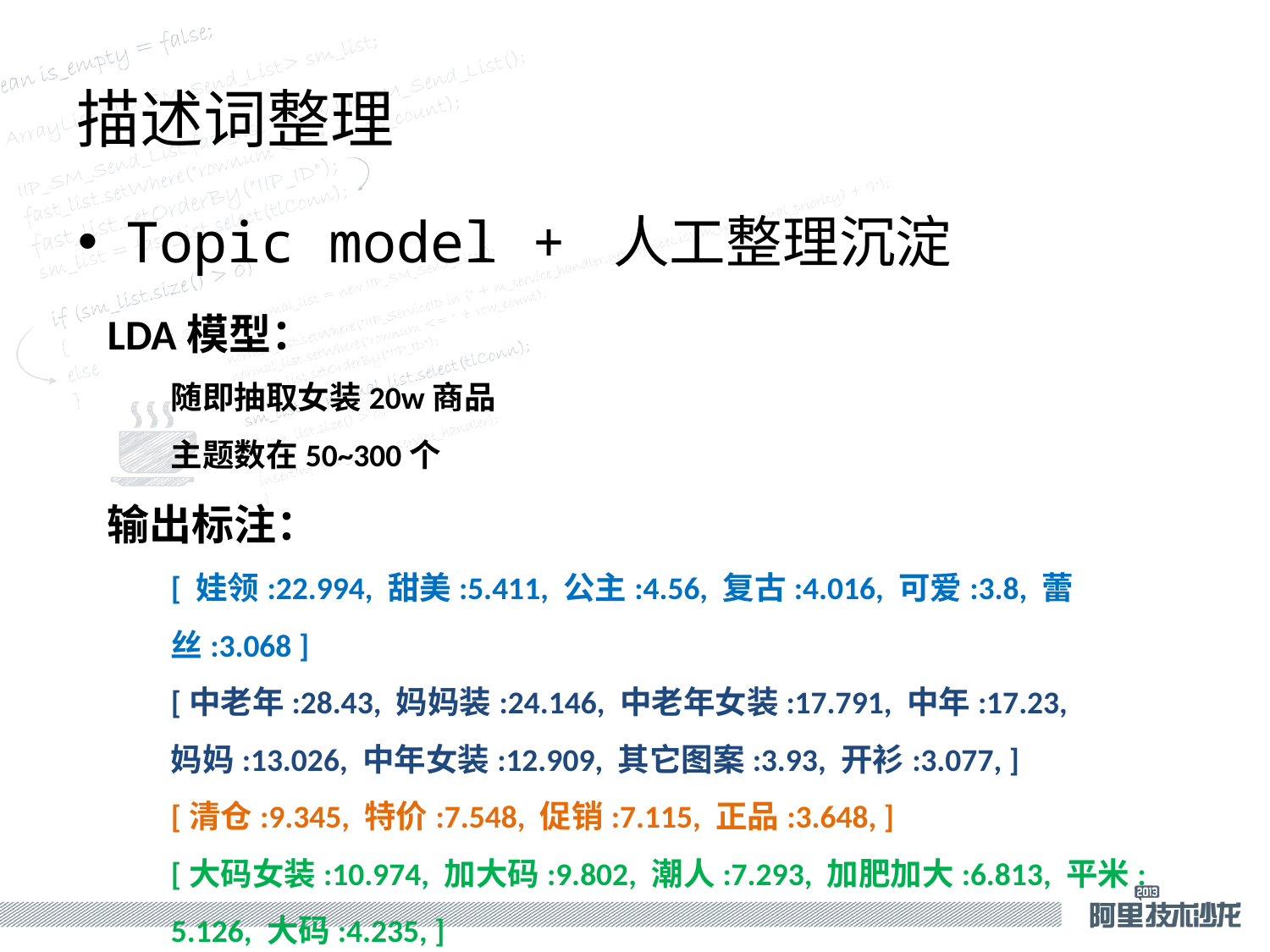

# 描述词整理
Topic model + 人工整理沉淀
LDA模型：
随即抽取女装20w商品
主题数在50~300个
输出标注：
[ 娃领:22.994, 甜美:5.411, 公主:4.56, 复古:4.016, 可爱:3.8, 蕾丝:3.068 ]
[中老年:28.43, 妈妈装:24.146, 中老年女装:17.791, 中年:17.23,
妈妈:13.026, 中年女装:12.909, 其它图案:3.93, 开衫:3.077, ]
[清仓:9.345, 特价:7.548, 促销:7.115, 正品:3.648, ]
[大码女装:10.974, 加大码:9.802, 潮人:7.293, 加肥加大:6.813, 平米:5.126, 大码:4.235, ]